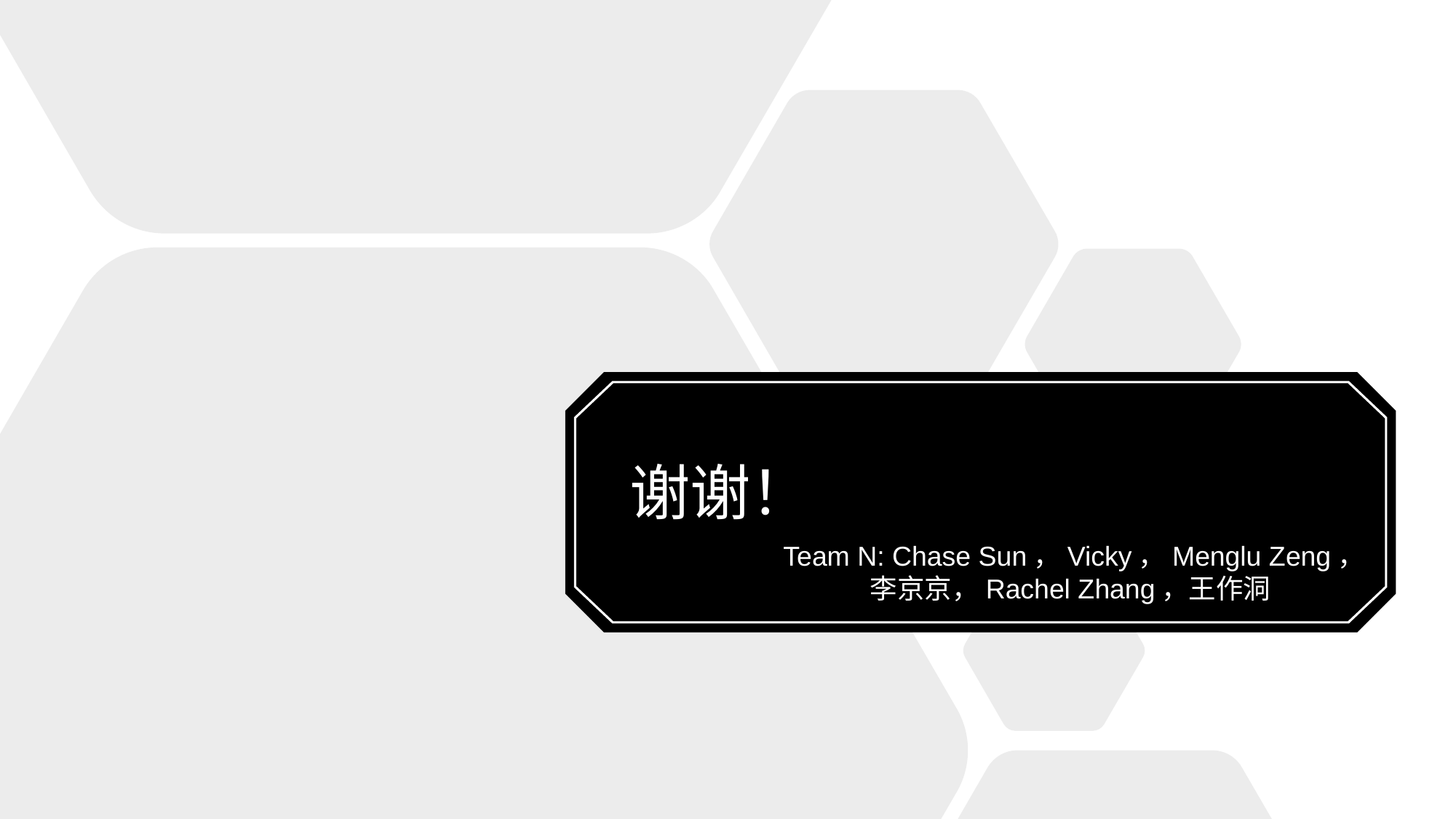

# 谢谢！
Team N: Chase Sun，Vicky，Menglu Zeng，
             李京京，Rachel Zhang，王作洞